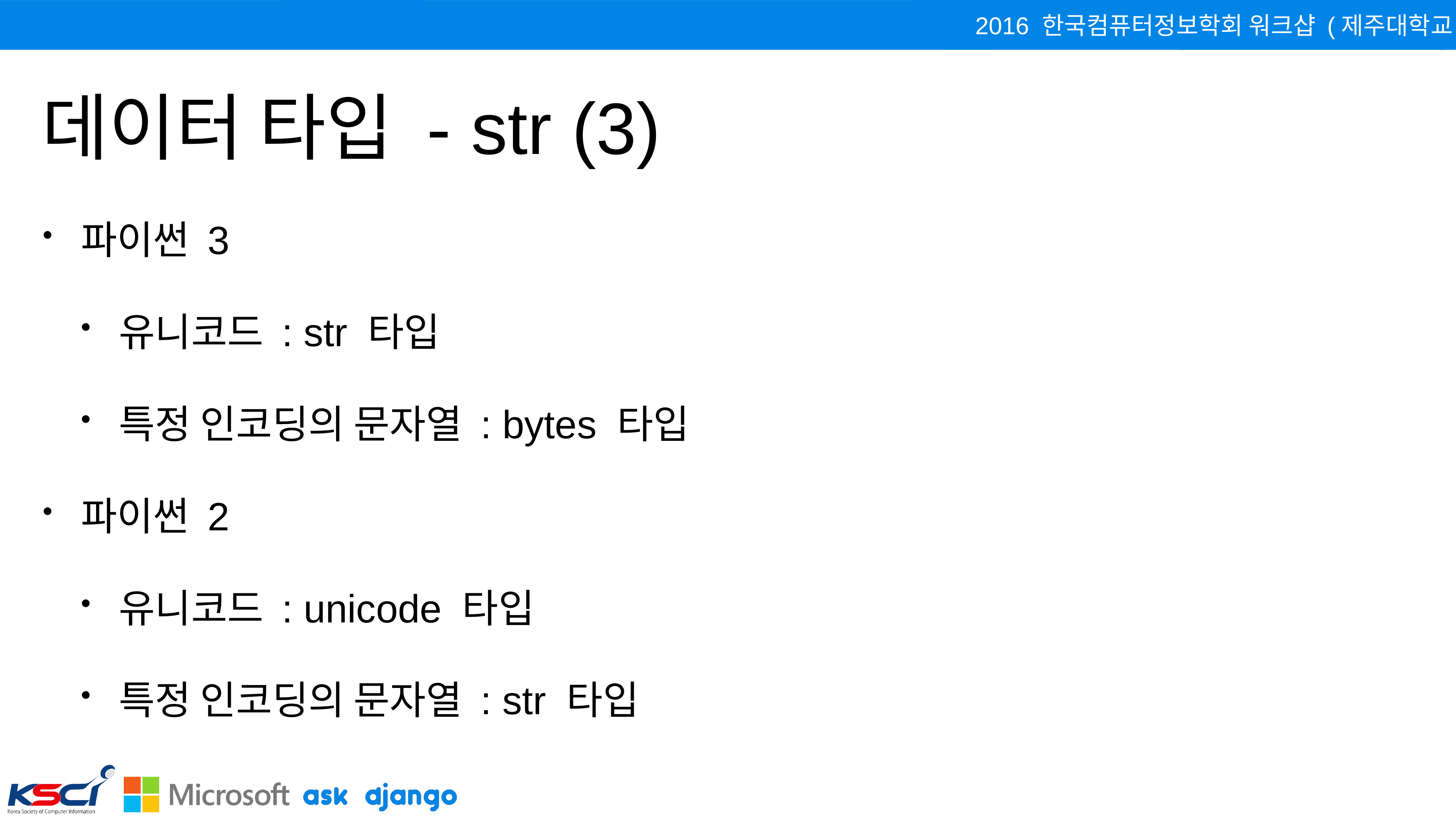

# 데이터 타입 - str (3)
파이썬 3
유니코드 : str 타입
특정 인코딩의 문자열 : bytes 타입
파이썬 2
유니코드 : unicode 타입
특정 인코딩의 문자열 : str 타입